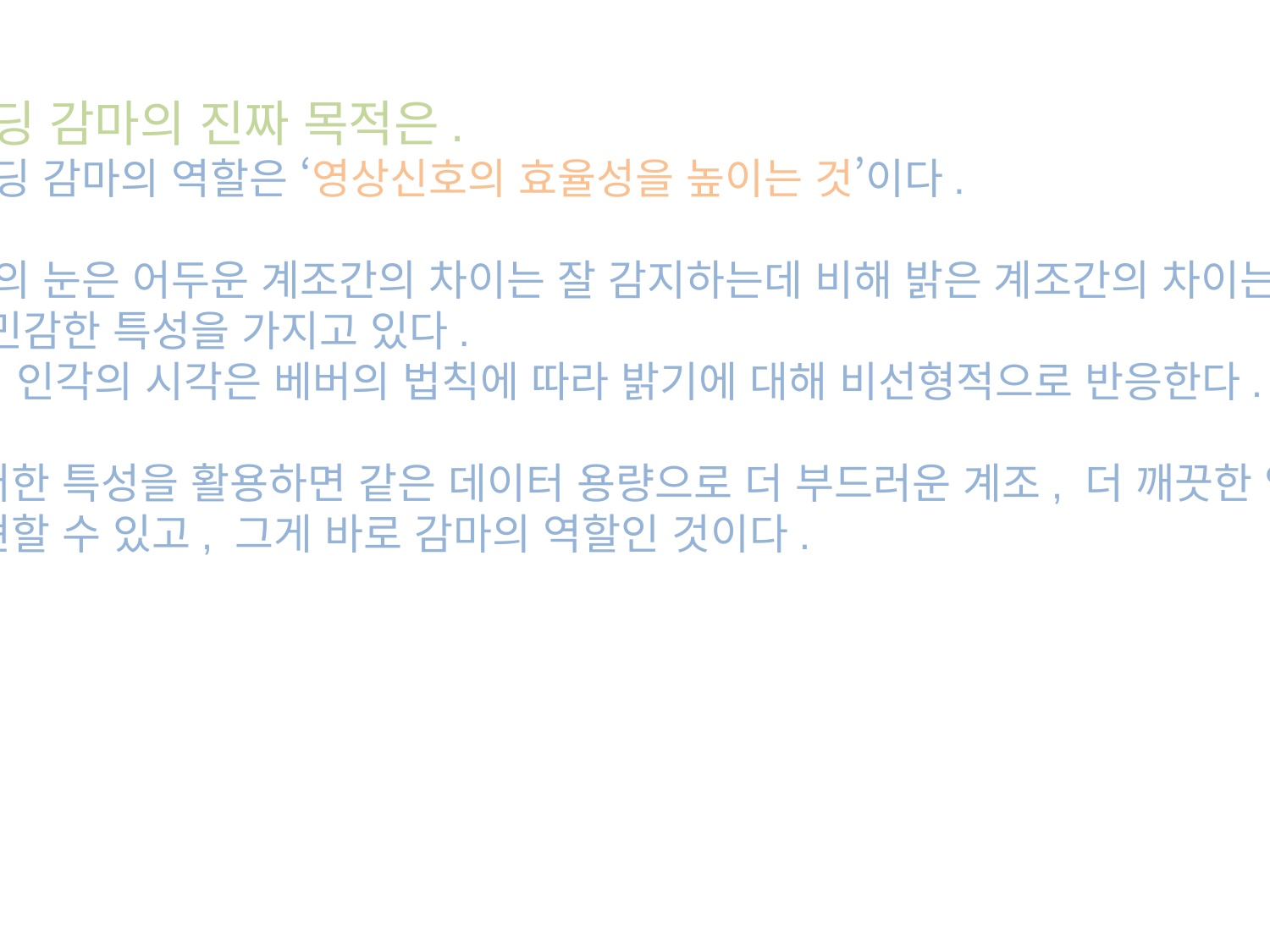

인코딩 감마의 진짜 목적은.
인코딩 감마의 역할은 ‘영상신호의 효율성을 높이는 것’이다.

사람의 눈은 어두운 계조간의 차이는 잘 감지하는데 비해 밝은 계조간의 차이는
  덜 민감한 특성을 가지고 있다.
  즉, 인각의 시각은 베버의 법칙에 따라 밝기에 대해 비선형적으로 반응한다.

  이러한 특성을 활용하면 같은 데이터 용량으로 더 부드러운 계조, 더 깨끗한 영상을
  표현할 수 있고, 그게 바로 감마의 역할인 것이다.